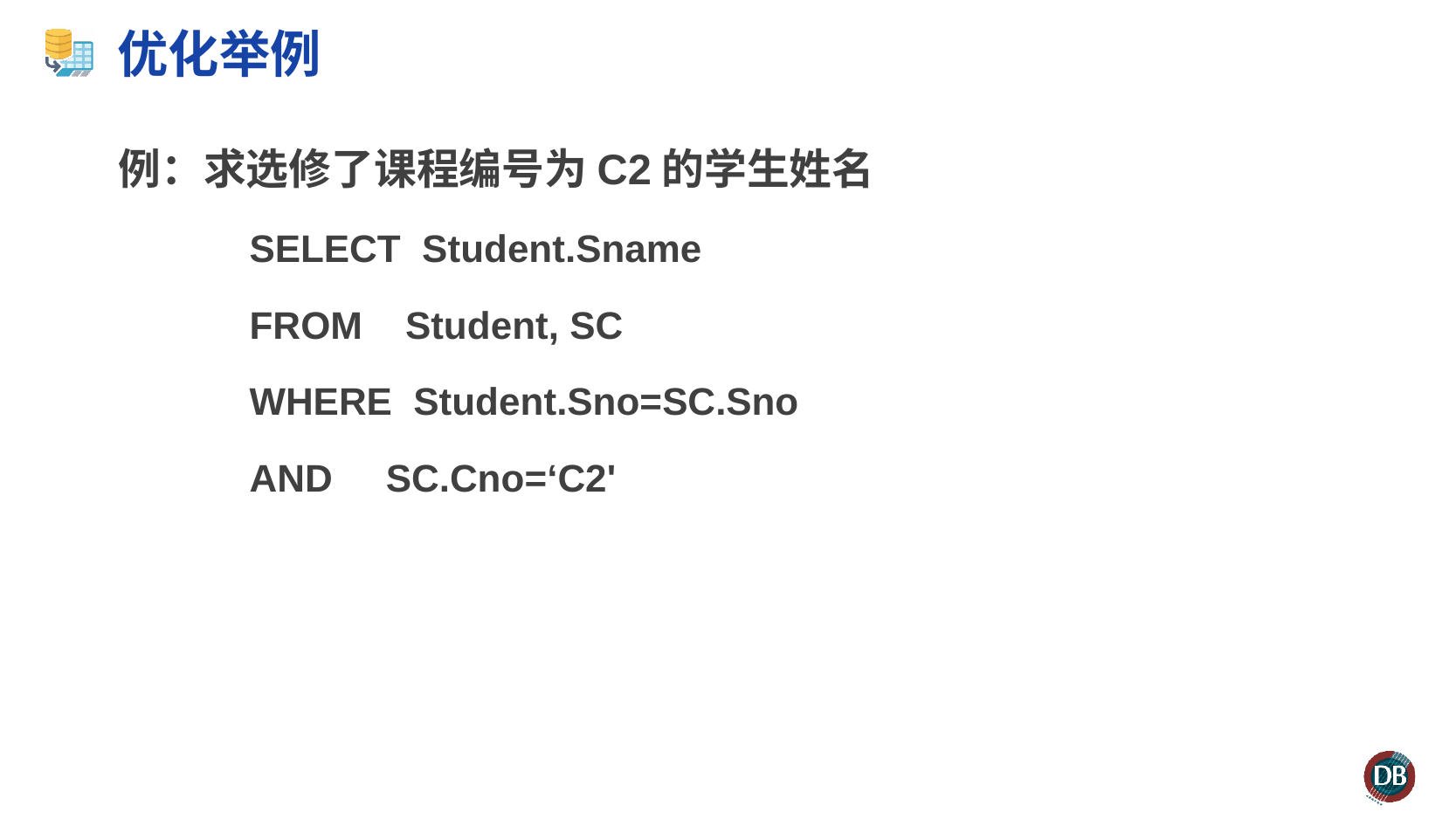

# 优化举例
例：求选修了课程编号为C2的学生姓名
	SELECT  Student.Sname
	FROM    Student, SC
	WHERE  Student.Sno=SC.Sno
	AND     SC.Cno=‘C2'